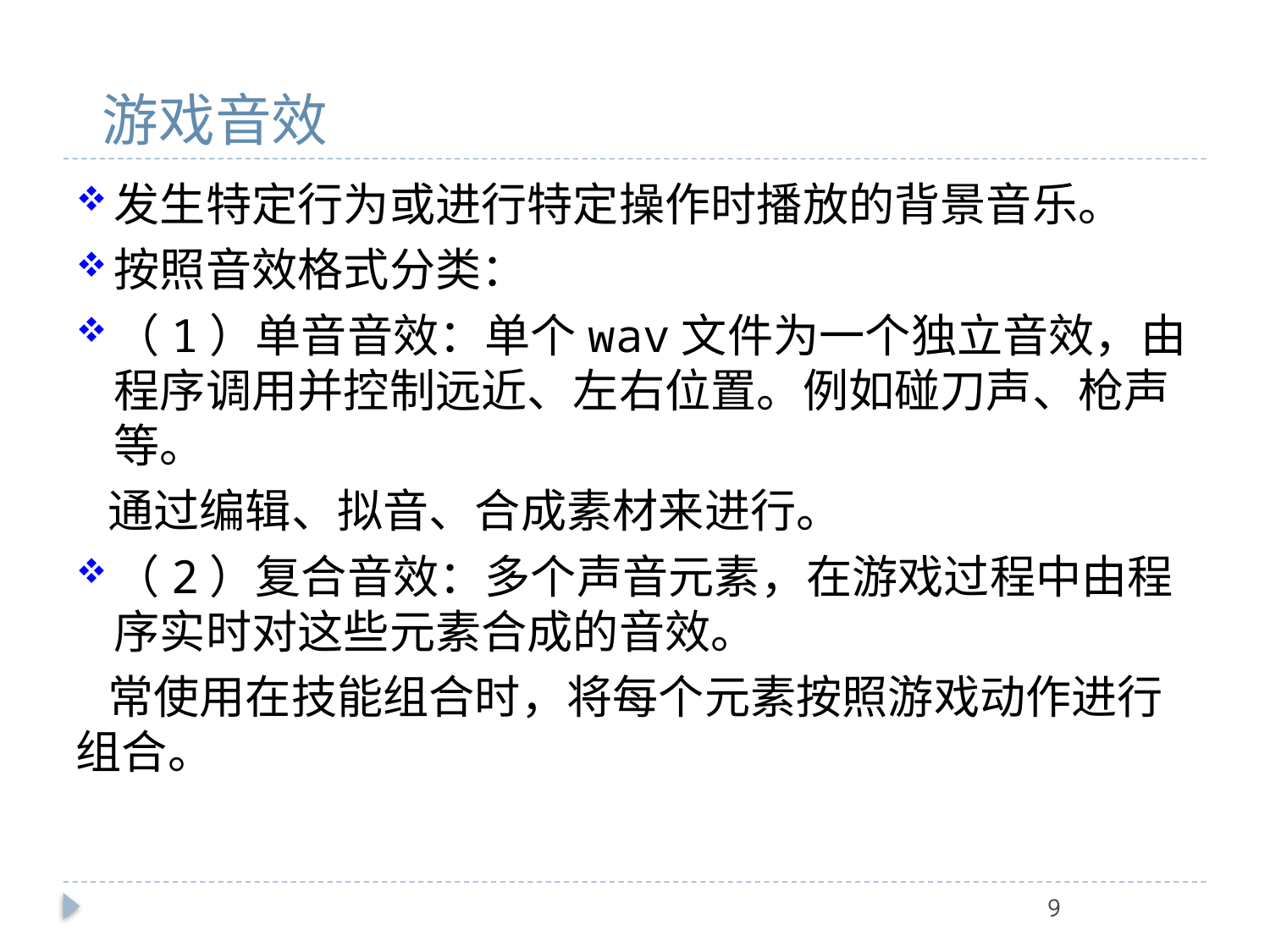

# 游戏音效
发生特定行为或进行特定操作时播放的背景音乐。
按照音效格式分类：
（1）单音音效：单个wav文件为一个独立音效，由程序调用并控制远近、左右位置。例如碰刀声、枪声等。
  通过编辑、拟音、合成素材来进行。
（2）复合音效：多个声音元素，在游戏过程中由程序实时对这些元素合成的音效。
  常使用在技能组合时，将每个元素按照游戏动作进行组合。
9